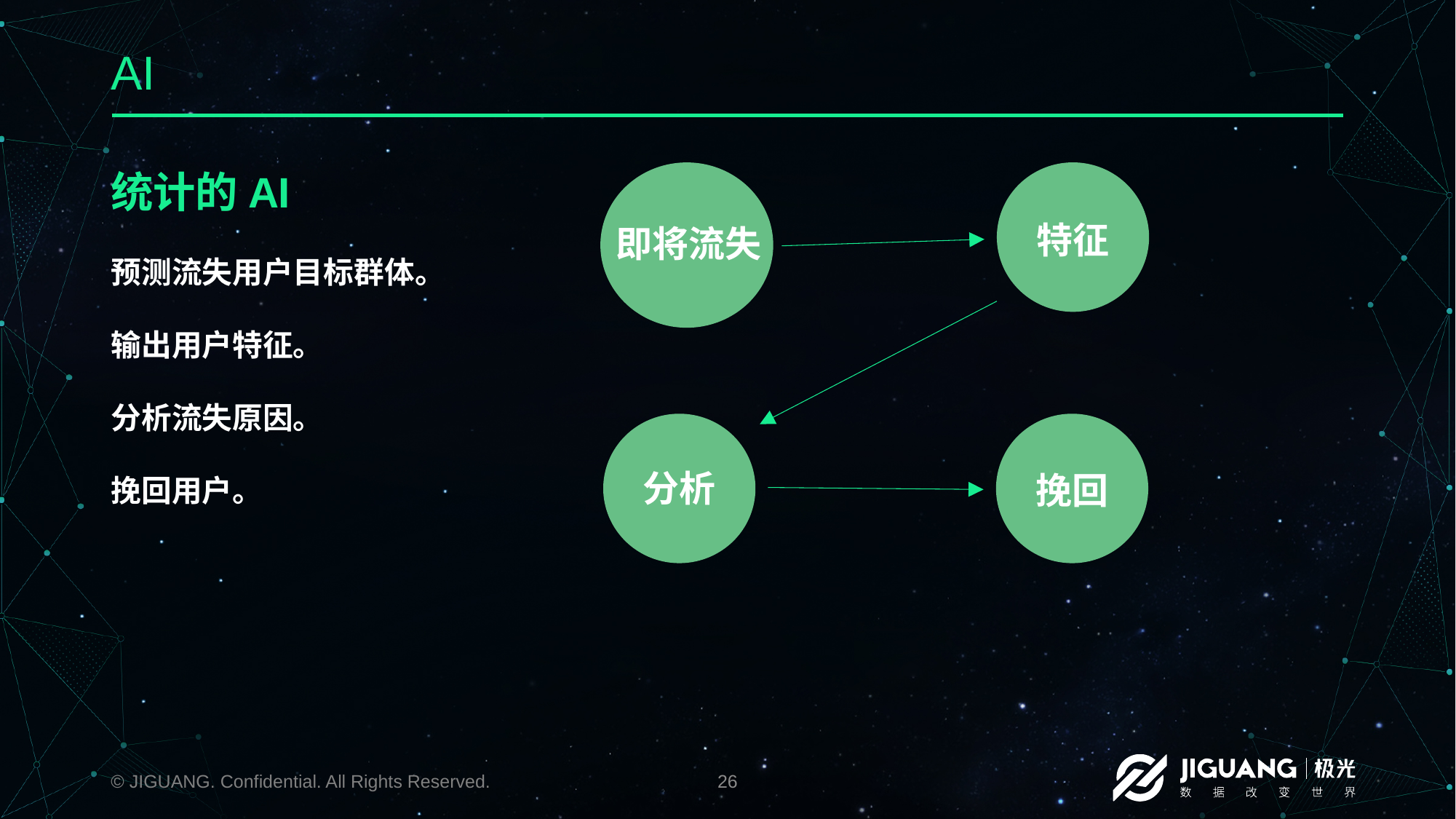

# AI

统计的AI
预测流失用户目标群体。
输出用户特征。
分析流失原因。
挽回用户。

特征
即将流失

分析
挽回
© JIGUANG. Confidential. All Rights Reserved.
26